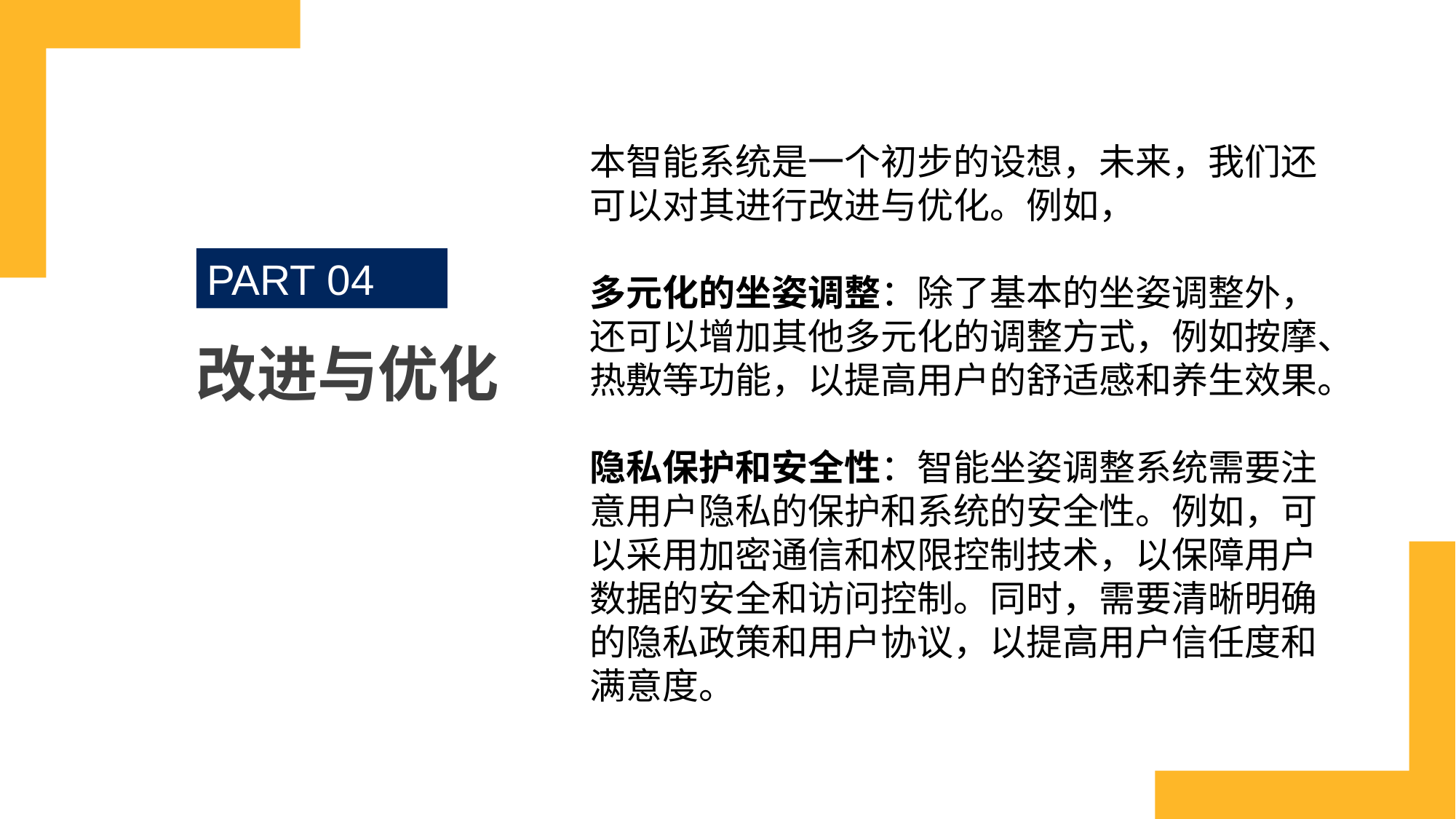

本智能系统是一个初步的设想，未来，我们还可以对其进行改进与优化。例如，

多元化的坐姿调整：除了基本的坐姿调整外，还可以增加其他多元化的调整方式，例如按摩、热敷等功能，以提高用户的舒适感和养生效果。

隐私保护和安全性：智能坐姿调整系统需要注意用户隐私的保护和系统的安全性。例如，可以采用加密通信和权限控制技术，以保障用户数据的安全和访问控制。同时，需要清晰明确的隐私政策和用户协议，以提高用户信任度和满意度。
PART 04
改进与优化